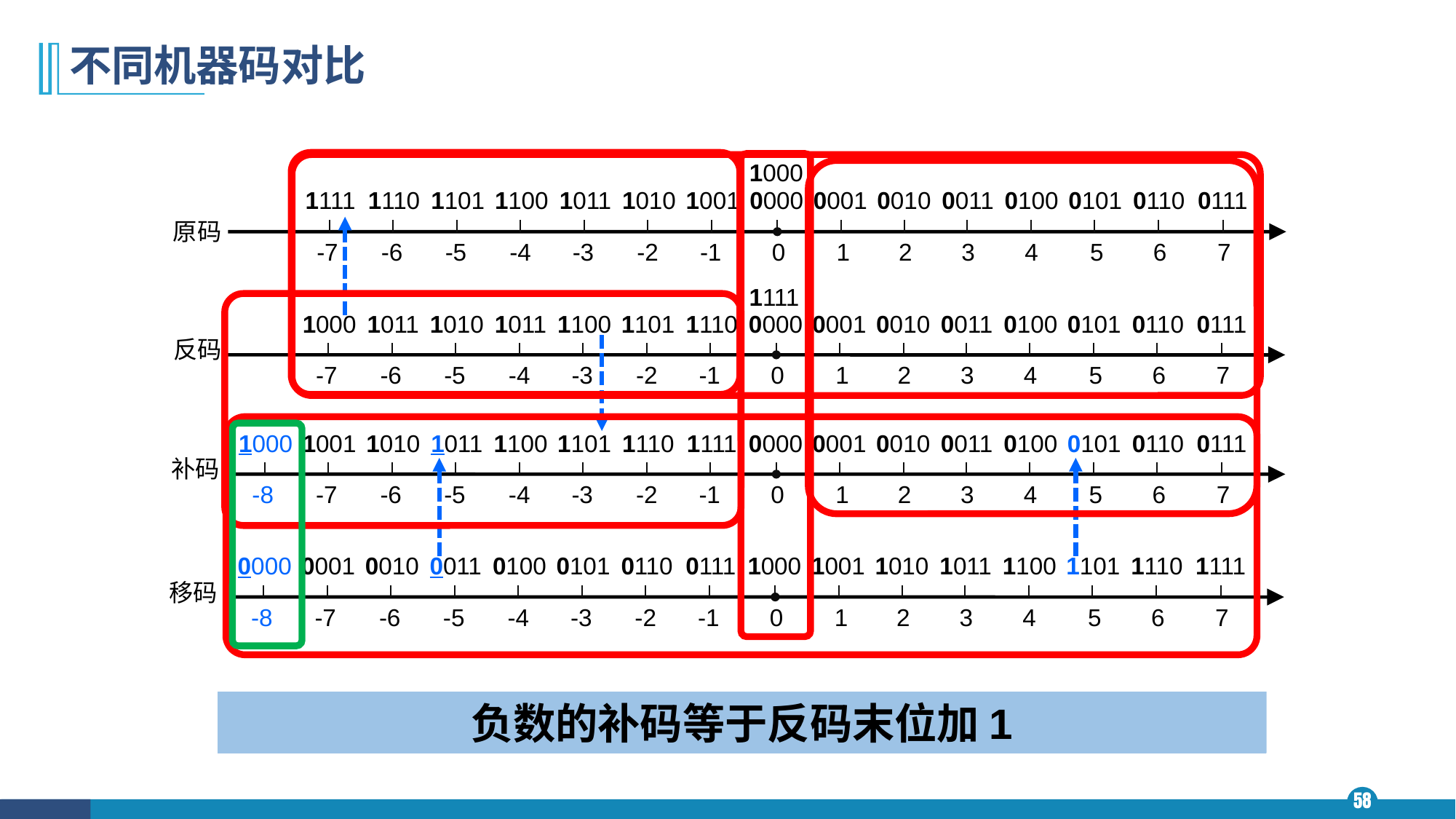

# 不同机器码对比

1000
1111
1110
1101
1100
1011
1010
1001
0000
0001
0010
0011
0100
0101
0110
0111
原码

-7
-6
-5
-4
-3
-2
-1
0
1
2
3
4
5
6
7
1111
1000
1011
1010
1011
1100
1101
1110
0000
0001
0010
0011
0100
0101
0110
0111

反码

-7
-6
-5
-4
-3
-2
-1
0
1
2
3
4
5
6
7

1000
1001
1010
1011
1100
1101
1110
1111
0000
0001
0010
0011
0100
0101
0110
0111
补码

-8
-7
-6
-5
-4
-3
-2
-1
0
1
2
3
4
5
6
7
0000
0001
0010
0011
0100
0101
0110
0111
1000
1001
1010
1011
1100
1101
1110
1111
移码

-8
-7
-6
-5
-4
-3
-2
-1
0
1
2
3
4
5
6
7
正数区间，原码，反码，补码表示相同
原码、反码有两个0
负数区域反码与原码数值位相反
原码、反码在数轴上对称
补码、移码在数轴上不对称，最左侧多了一个数
补码、移码符号位相异，数值位相同
负数的补码等于反码末位加1